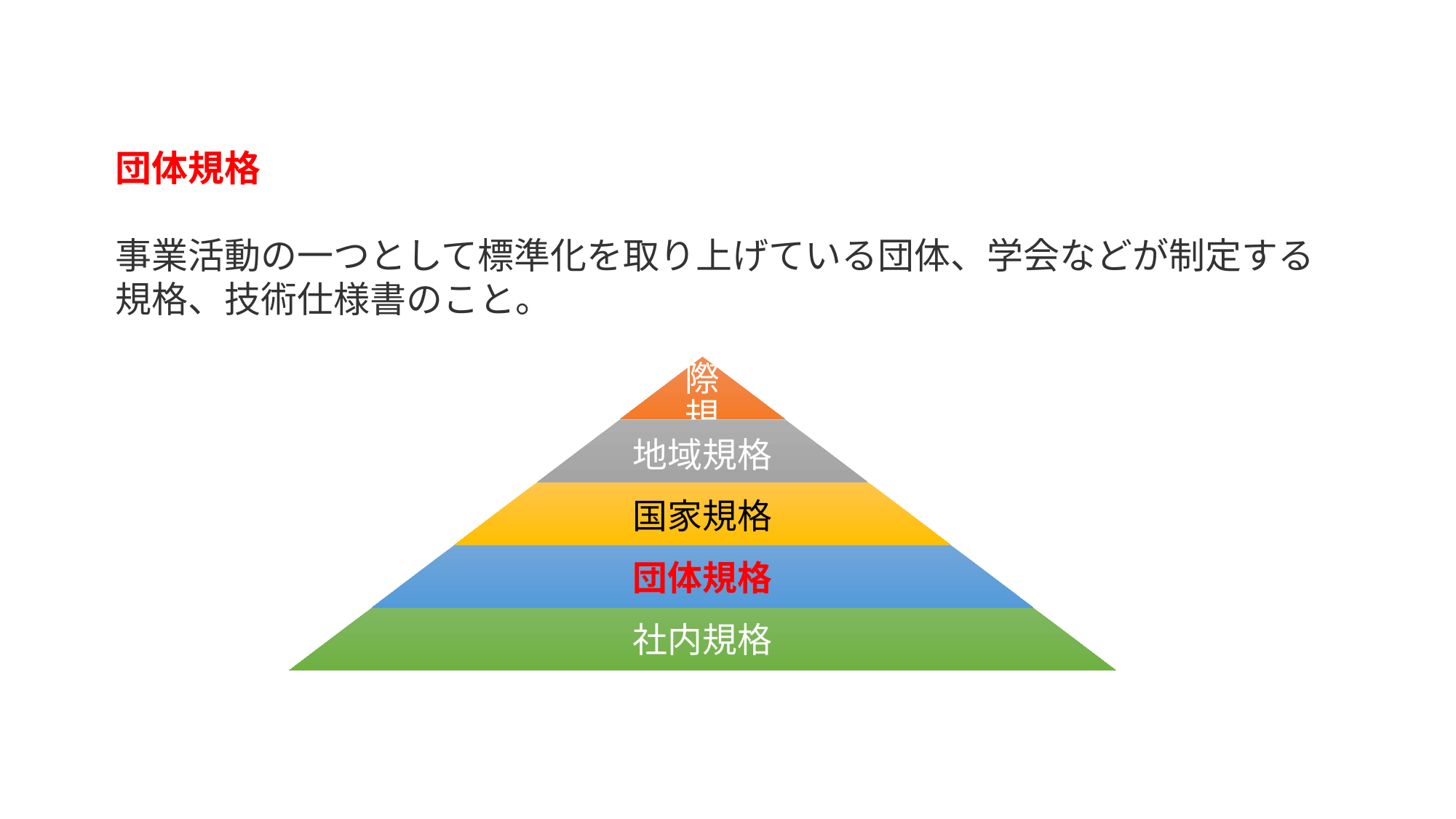

団体規格

事業活動の一つとして標準化を取り上げている団体、学会などが制定する　規格、技術仕様書のこと。
国際規格
地域規格
国家規格
団体規格
社内規格